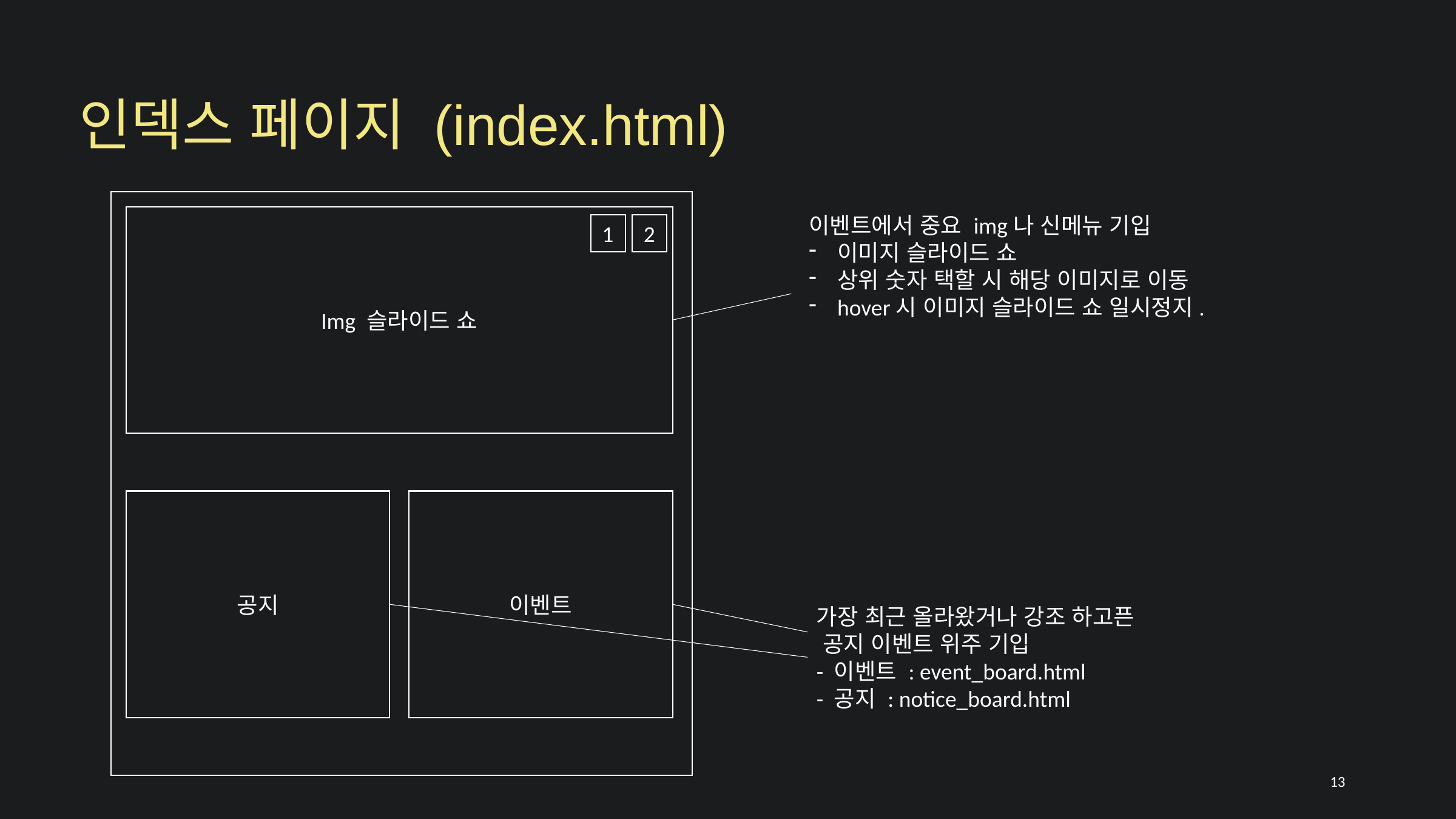

인덱스 페이지 (index.html)

Img 슬라이드 쇼
이벤트에서 중요 img나 신메뉴 기입
이미지 슬라이드 쇼
상위 숫자 택할 시 해당 이미지로 이동
hover시 이미지 슬라이드 쇼 일시정지.

1
2
공지
이벤트
가장 최근 올라왔거나 강조 하고픈
 공지 이벤트 위주 기입
- 이벤트 : event_board.html
- 공지 : notice_board.html
13